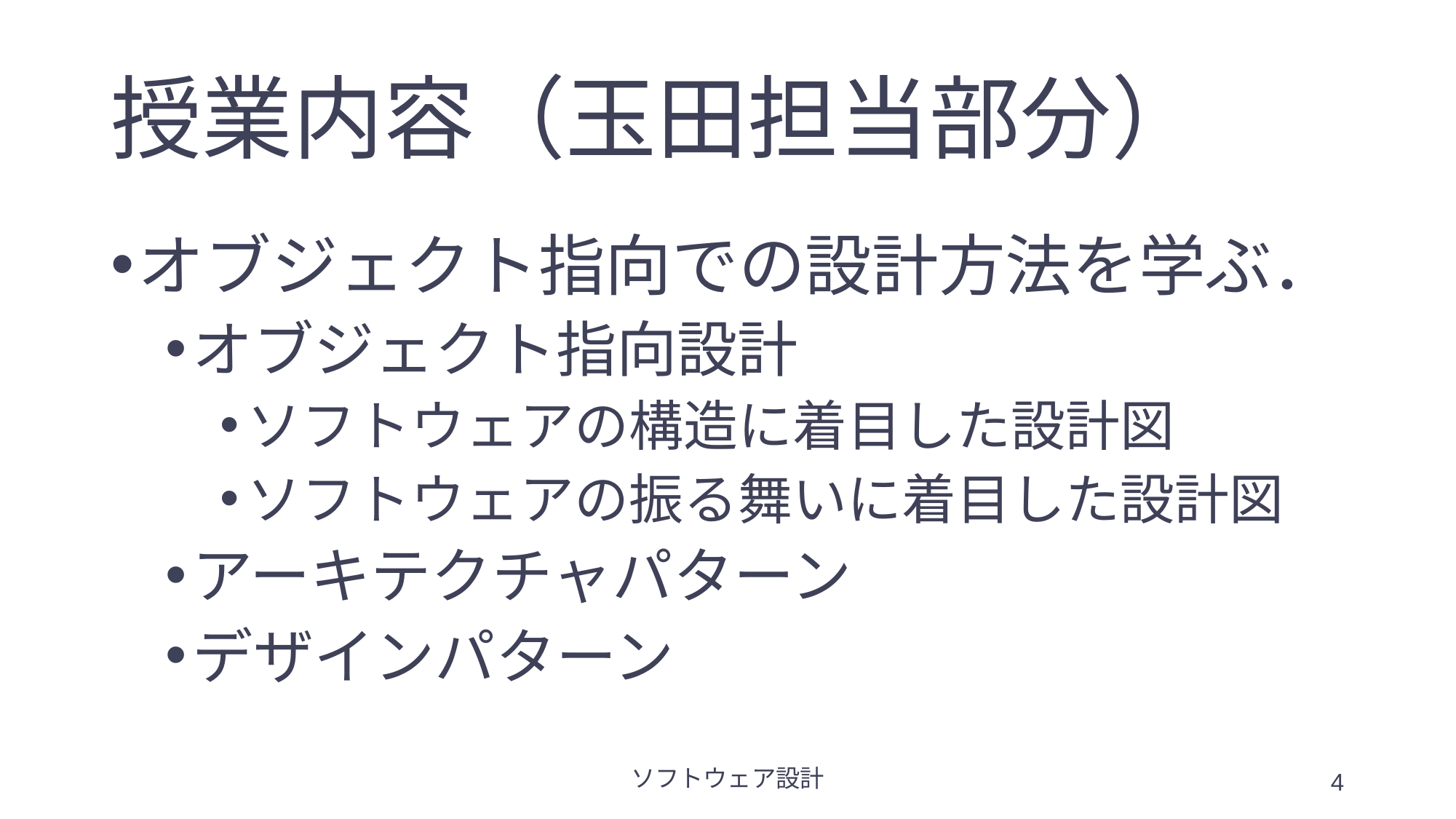

# 授業内容（玉田担当部分）
オブジェクト指向での設計方法を学ぶ．
オブジェクト指向設計
ソフトウェアの構造に着目した設計図
ソフトウェアの振る舞いに着目した設計図
アーキテクチャパターン
デザインパターン
ソフトウェア設計
4